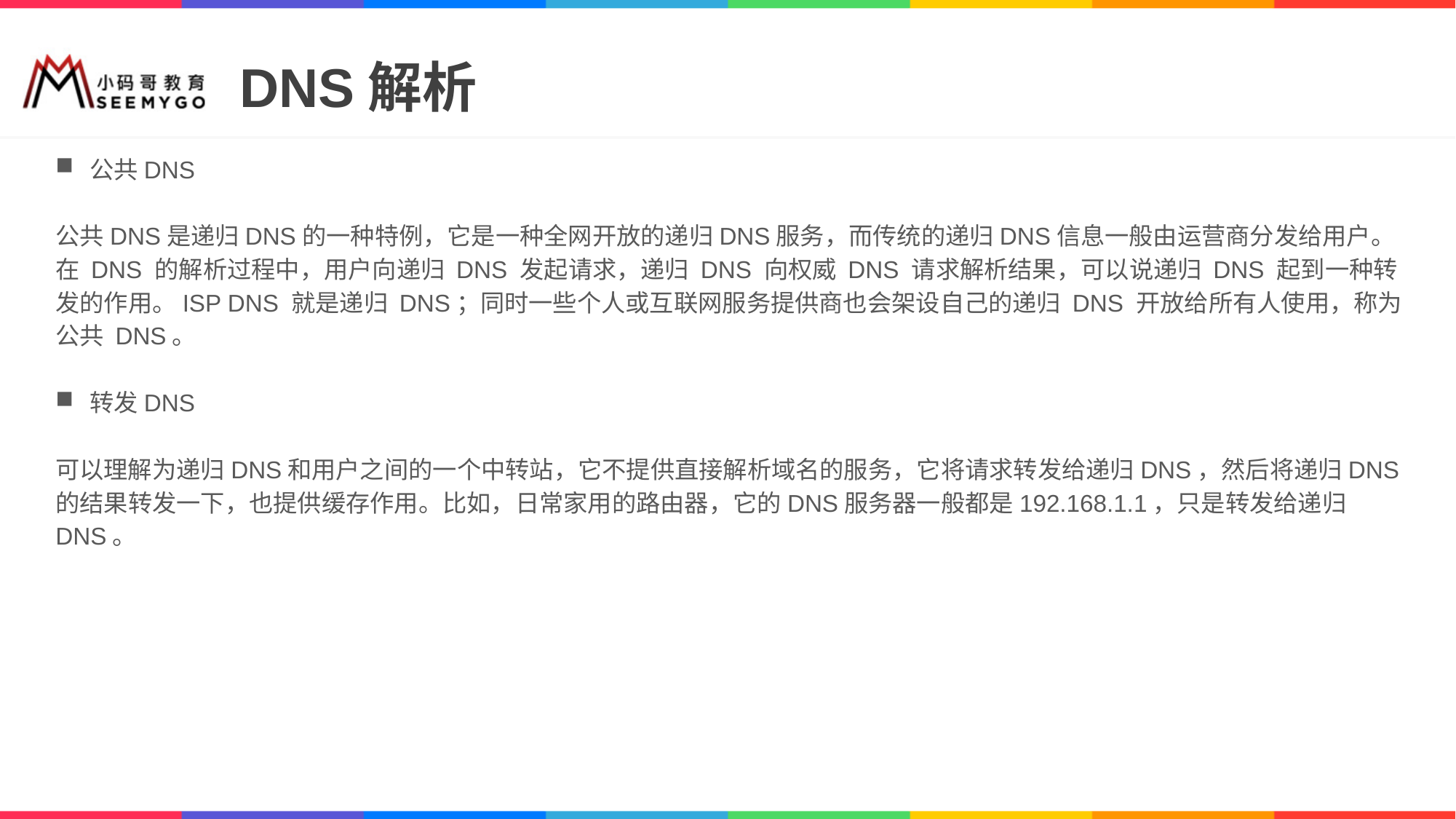

# DNS解析
公共DNS

公共DNS是递归DNS的一种特例，它是一种全网开放的递归DNS服务，而传统的递归DNS信息一般由运营商分发给用户。
在 DNS 的解析过程中，用户向递归 DNS 发起请求，递归 DNS 向权威 DNS 请求解析结果，可以说递归 DNS 起到一种转发的作用。ISP DNS 就是递归 DNS；同时一些个人或互联网服务提供商也会架设自己的递归 DNS 开放给所有人使用，称为公共 DNS。

转发DNS

可以理解为递归DNS和用户之间的一个中转站，它不提供直接解析域名的服务，它将请求转发给递归DNS，然后将递归DNS的结果转发一下，也提供缓存作用。比如，日常家用的路由器，它的DNS服务器一般都是192.168.1.1，只是转发给递归DNS。